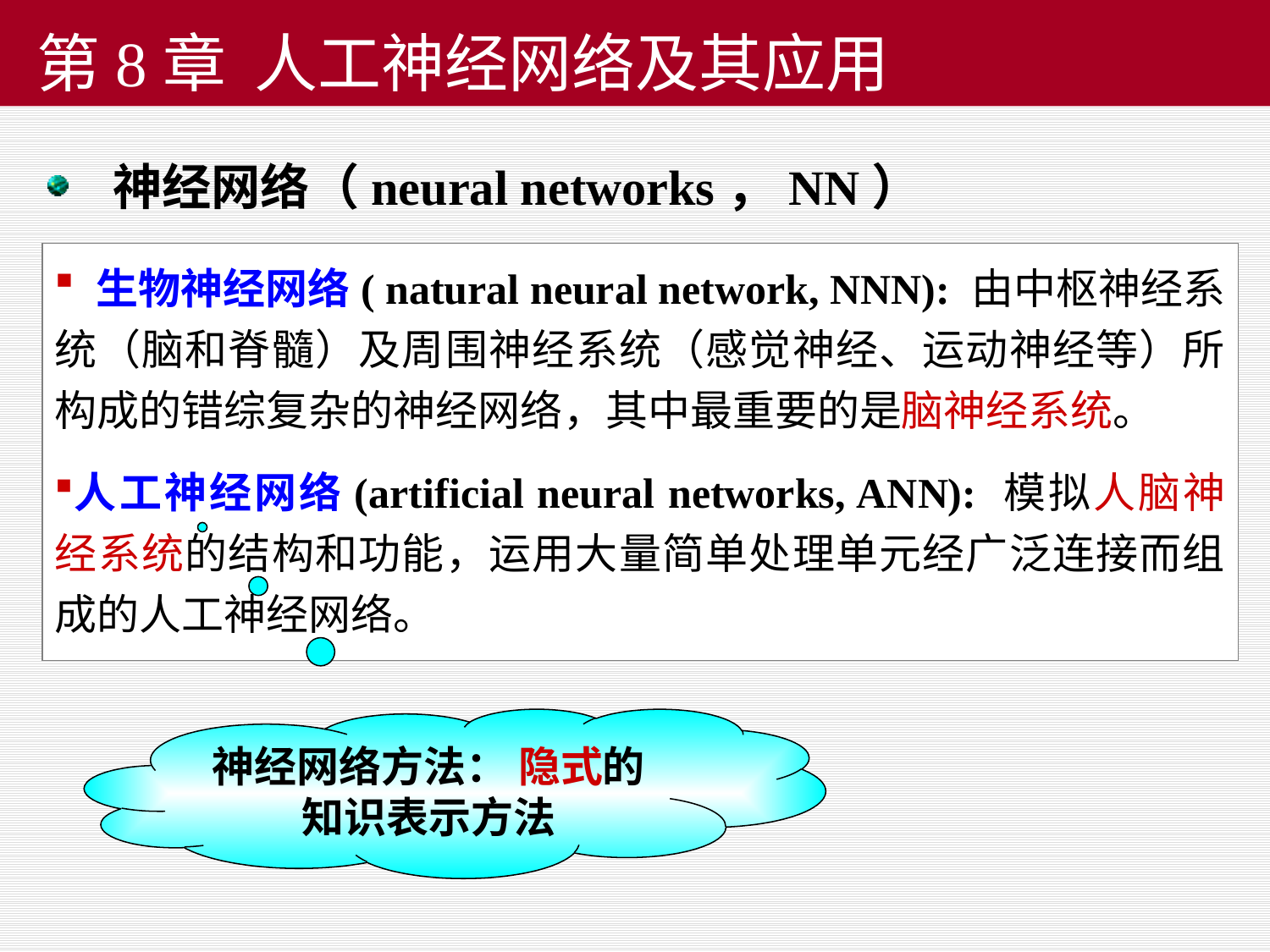

# 第8章  人工神经网络及其应用
神经网络（neural networks，NN）
 生物神经网络( natural neural network, NNN): 由中枢神经系统（脑和脊髓）及周围神经系统（感觉神经、运动神经等）所构成的错综复杂的神经网络，其中最重要的是脑神经系统。
人工神经网络(artificial neural networks, ANN): 模拟人脑神经系统的结构和功能，运用大量简单处理单元经广泛连接而组成的人工神经网络。

神经网络方法： 隐式的知识表示方法
3